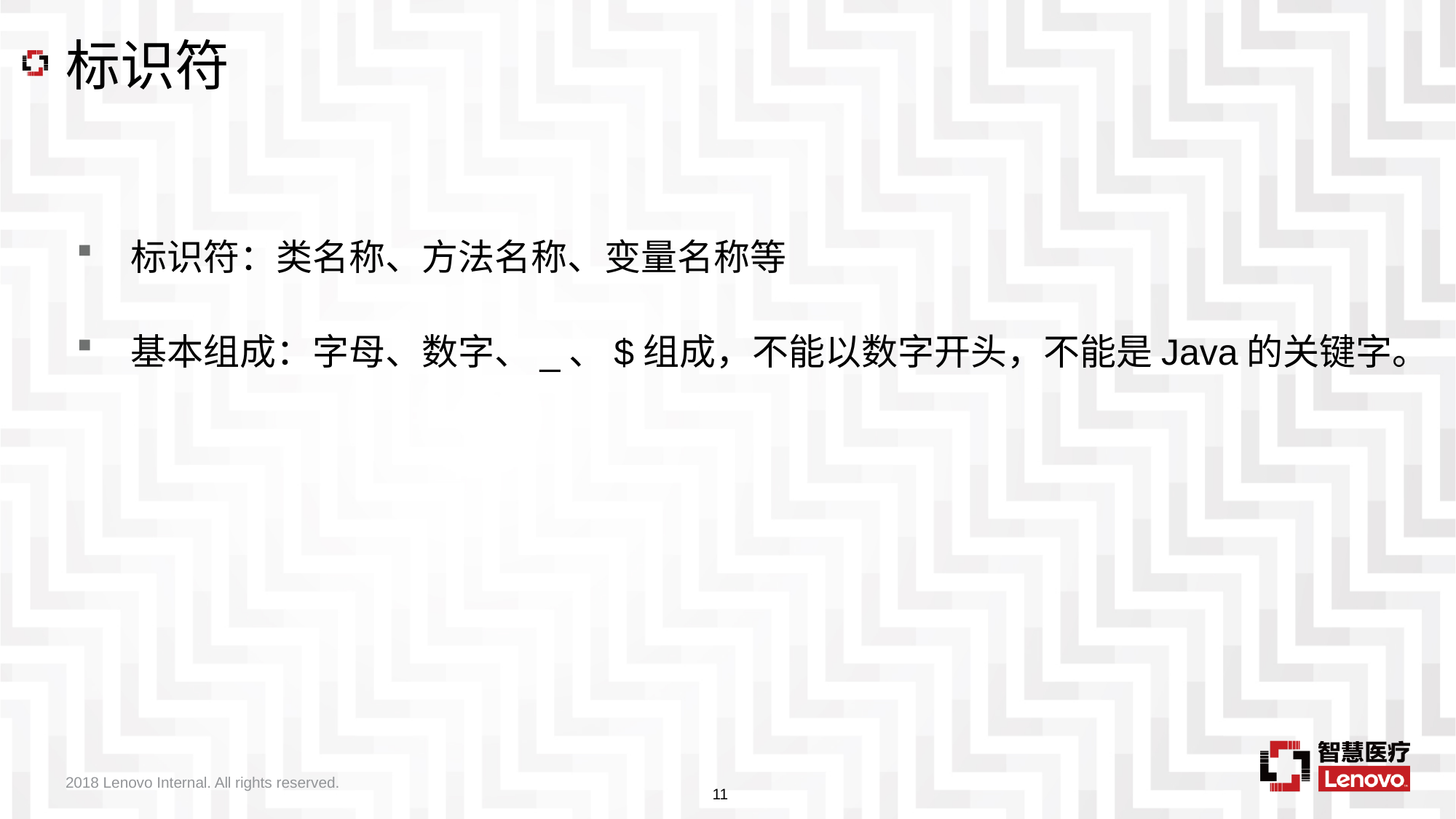

# 标识符
标识符：类名称、方法名称、变量名称等
基本组成：字母、数字、_、$组成，不能以数字开头，不能是Java的关键字。

2018 Lenovo Internal. All rights reserved.